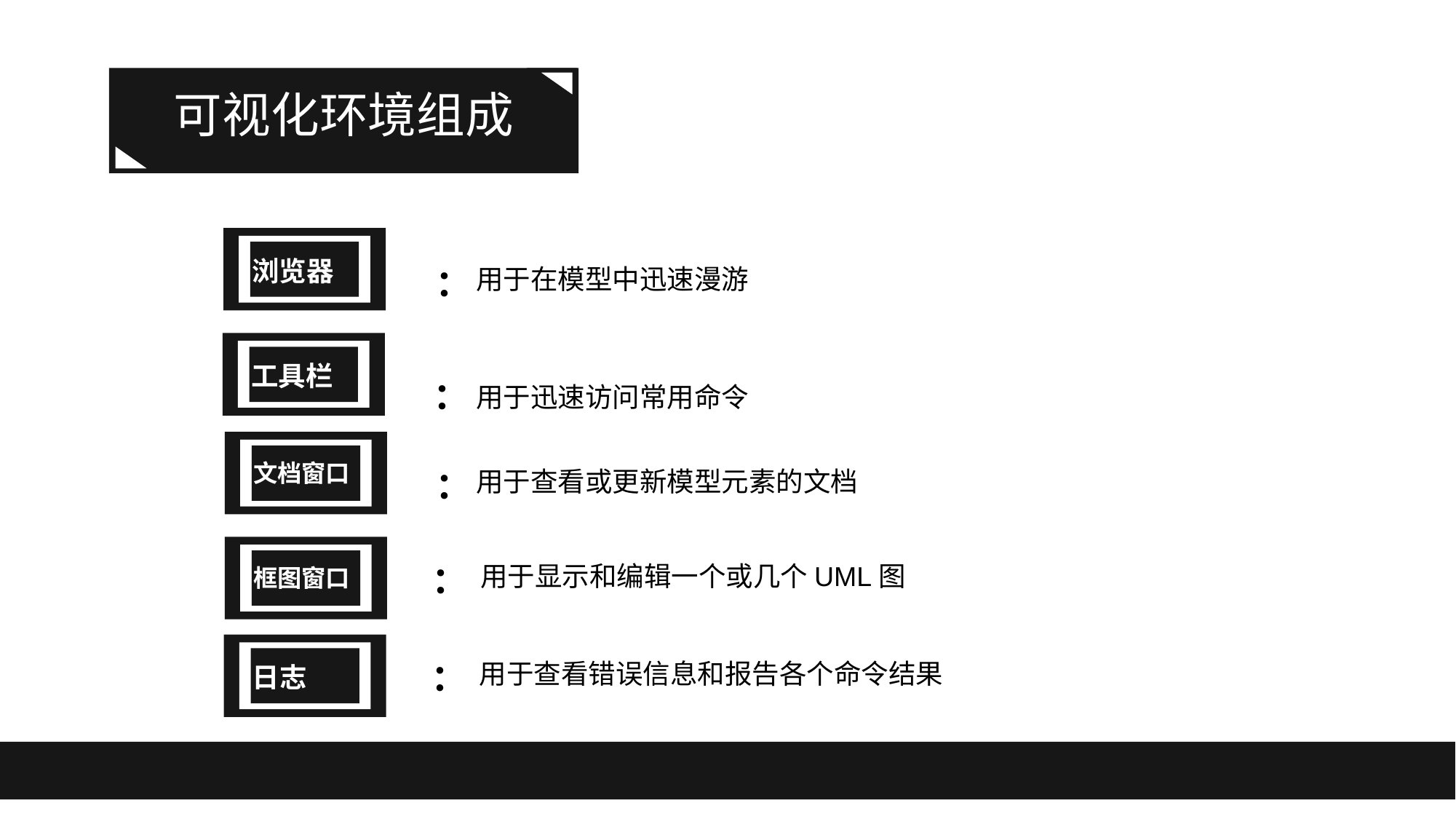

可视化环境组成

浏览器
：
用于在模型中迅速漫游

工具栏
：
用于迅速访问常用命令

文档窗口
：
用于查看或更新模型元素的文档

框图窗口
：
用于显示和编辑一个或几个UML图

日志
：
用于查看错误信息和报告各个命令结果